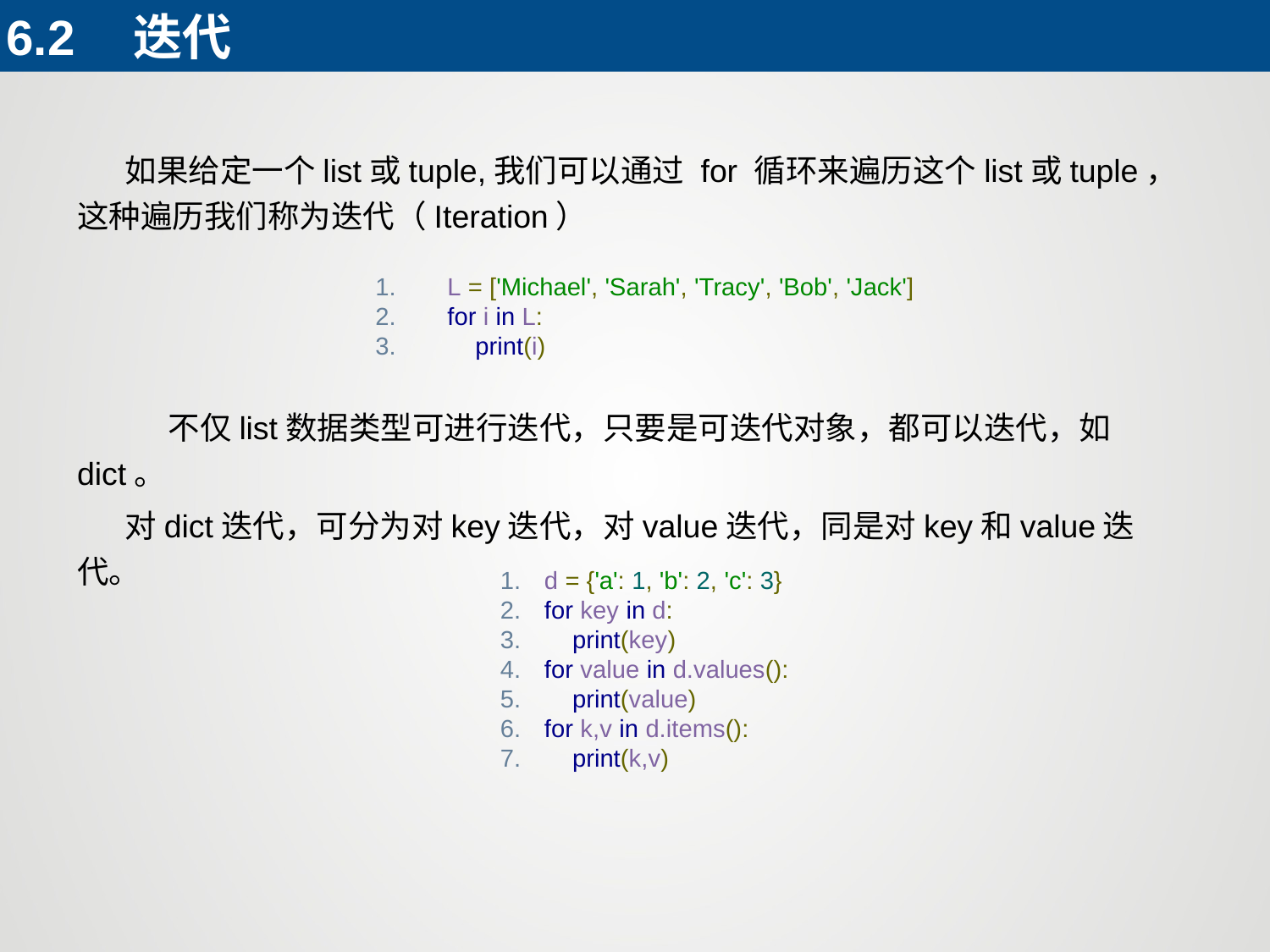

6.2	迭代
如果给定一个list或tuple,我们可以通过 for 循环来遍历这个list或tuple，这种遍历我们称为迭代（Iteration）
    L = ['Michael', 'Sarah', 'Tracy', 'Bob', 'Jack']
    for i in L:
        print(i)
    不仅list数据类型可进行迭代，只要是可迭代对象，都可以迭代，如dict。
对dict迭代，可分为对key迭代，对value迭代，同是对key和value迭代。
d = {'a': 1, 'b': 2, 'c': 3}
for key in d:
    print(key)
for value in d.values():
    print(value)
for k,v in d.items():
    print(k,v)